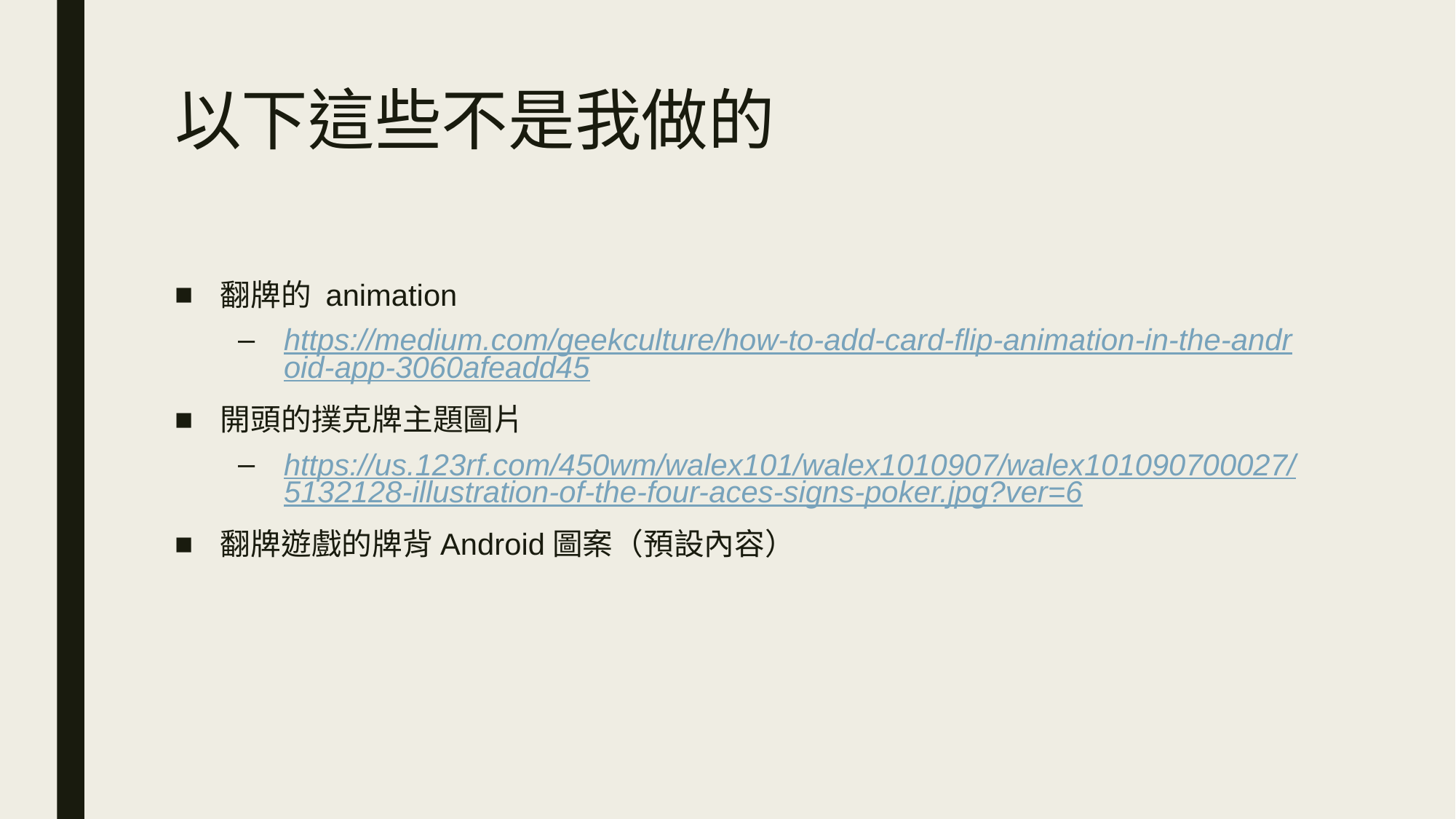

# 以下這些不是我做的
翻牌的 animation
https://medium.com/geekculture/how-to-add-card-flip-animation-in-the-android-app-3060afeadd45
開頭的撲克牌主題圖片
https://us.123rf.com/450wm/walex101/walex1010907/walex101090700027/5132128-illustration-of-the-four-aces-signs-poker.jpg?ver=6
翻牌遊戲的牌背Android圖案（預設內容）